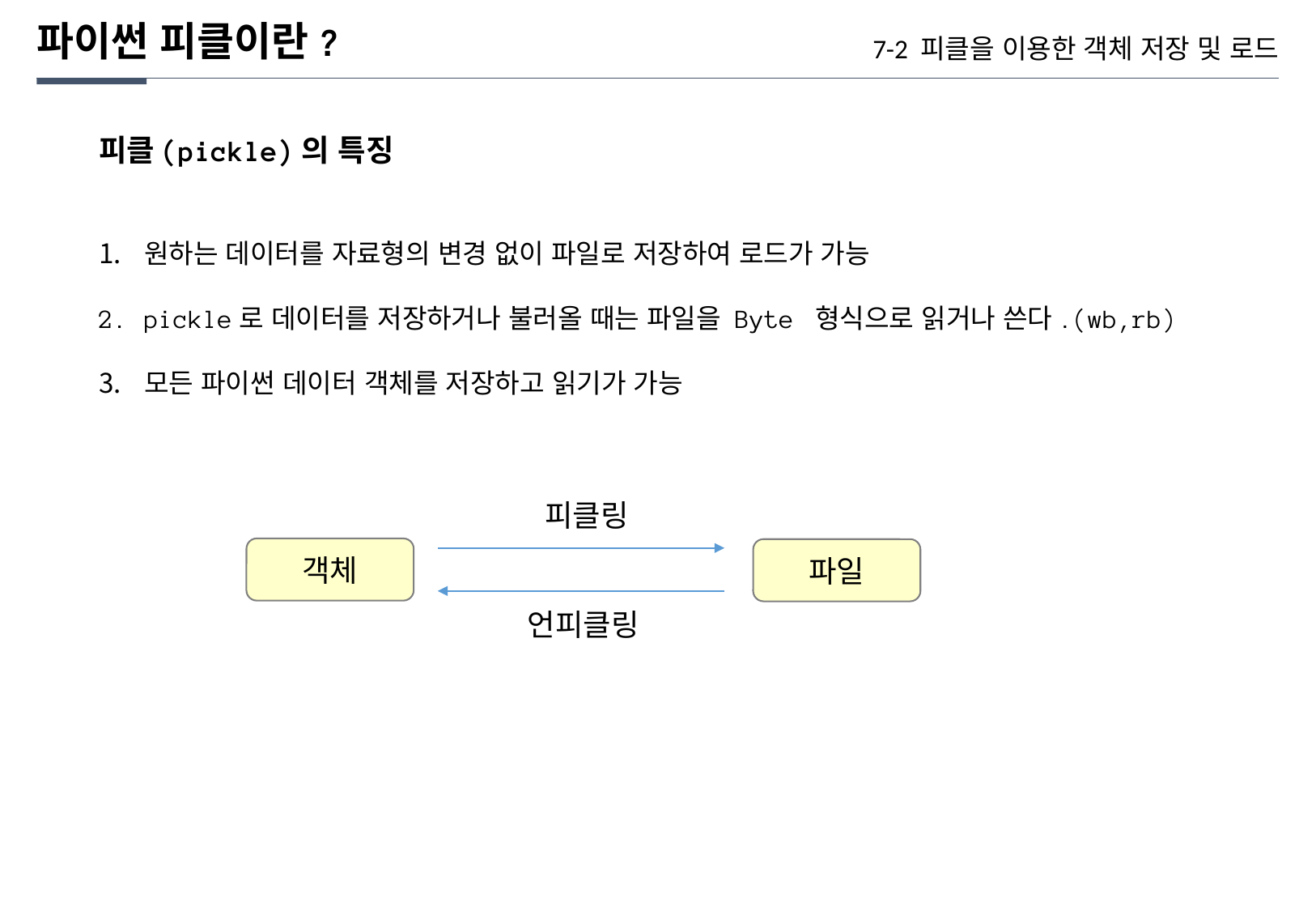

파이썬 피클이란?
7-2 피클을 이용한 객체 저장 및 로드
피클(pickle)의 특징

원하는 데이터를 자료형의 변경 없이 파일로 저장하여 로드가 가능
pickle로 데이터를 저장하거나 불러올 때는 파일을 Byte 형식으로 읽거나 쓴다.(wb,rb)
모든 파이썬 데이터 객체를 저장하고 읽기가 가능
피클링
객체
파일
언피클링